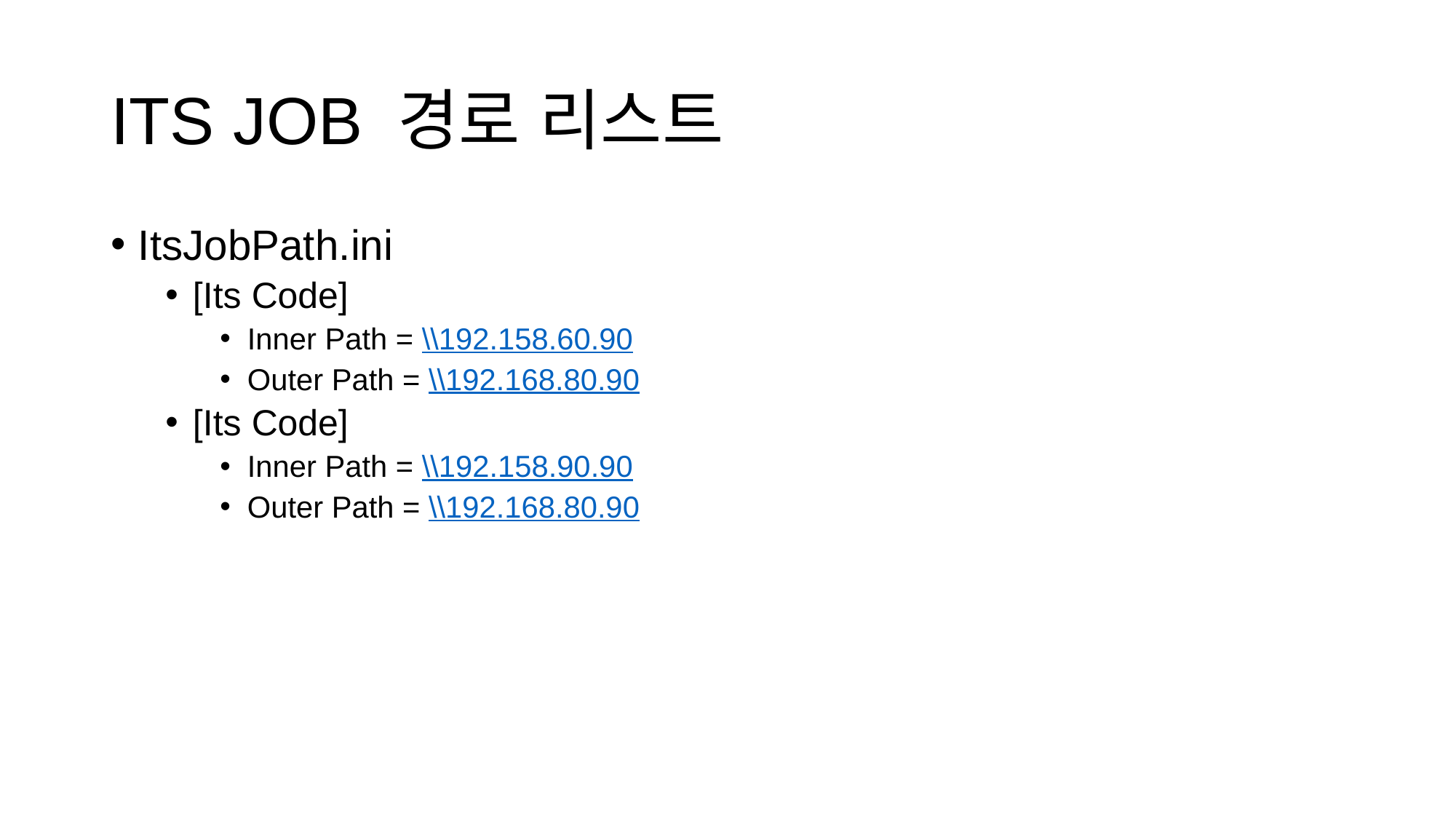

# ITS JOB 경로 리스트
ItsJobPath.ini
[Its Code]
Inner Path = \\192.158.60.90
Outer Path = \\192.168.80.90
[Its Code]
Inner Path = \\192.158.90.90
Outer Path = \\192.168.80.90